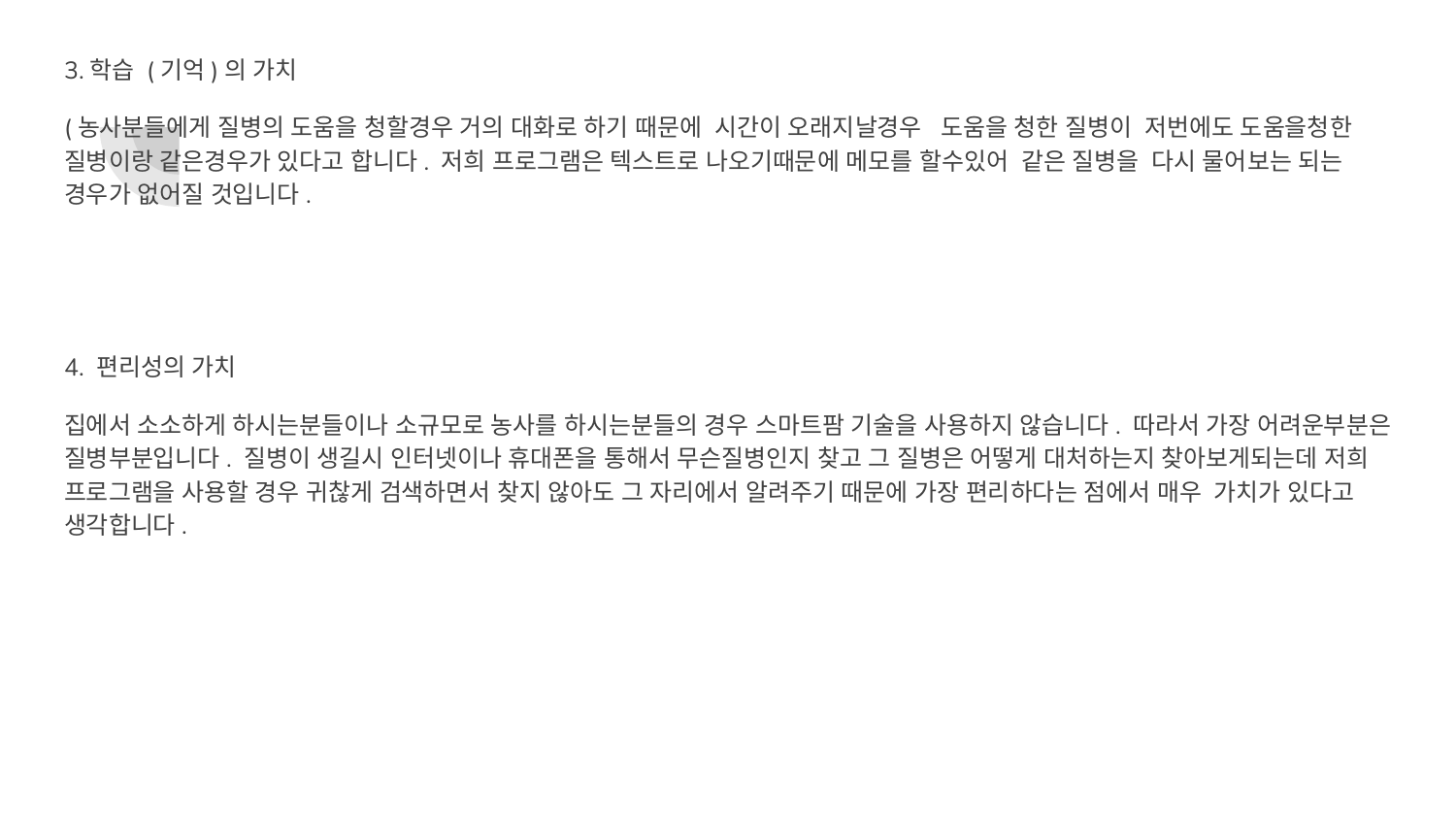

3.학습 (기억)의 가치
(농사분들에게 질병의 도움을 청할경우 거의 대화로 하기 때문에  시간이 오래지날경우   도움을 청한 질병이  저번에도 도움을청한 질병이랑 같은경우가 있다고 합니다. 저희 프로그램은 텍스트로 나오기때문에 메모를 할수있어  같은 질병을  다시 물어보는 되는 경우가 없어질 것입니다.

4. 편리성의 가치
집에서 소소하게 하시는분들이나 소규모로 농사를 하시는분들의 경우 스마트팜 기술을 사용하지 않습니다. 따라서 가장 어려운부분은 질병부분입니다. 질병이 생길시 인터넷이나 휴대폰을 통해서 무슨질병인지 찾고 그 질병은 어떻게 대처하는지 찾아보게되는데 저희 프로그램을 사용할 경우 귀찮게 검색하면서 찾지 않아도 그 자리에서 알려주기 때문에 가장 편리하다는 점에서 매우  가치가 있다고 생각합니다.